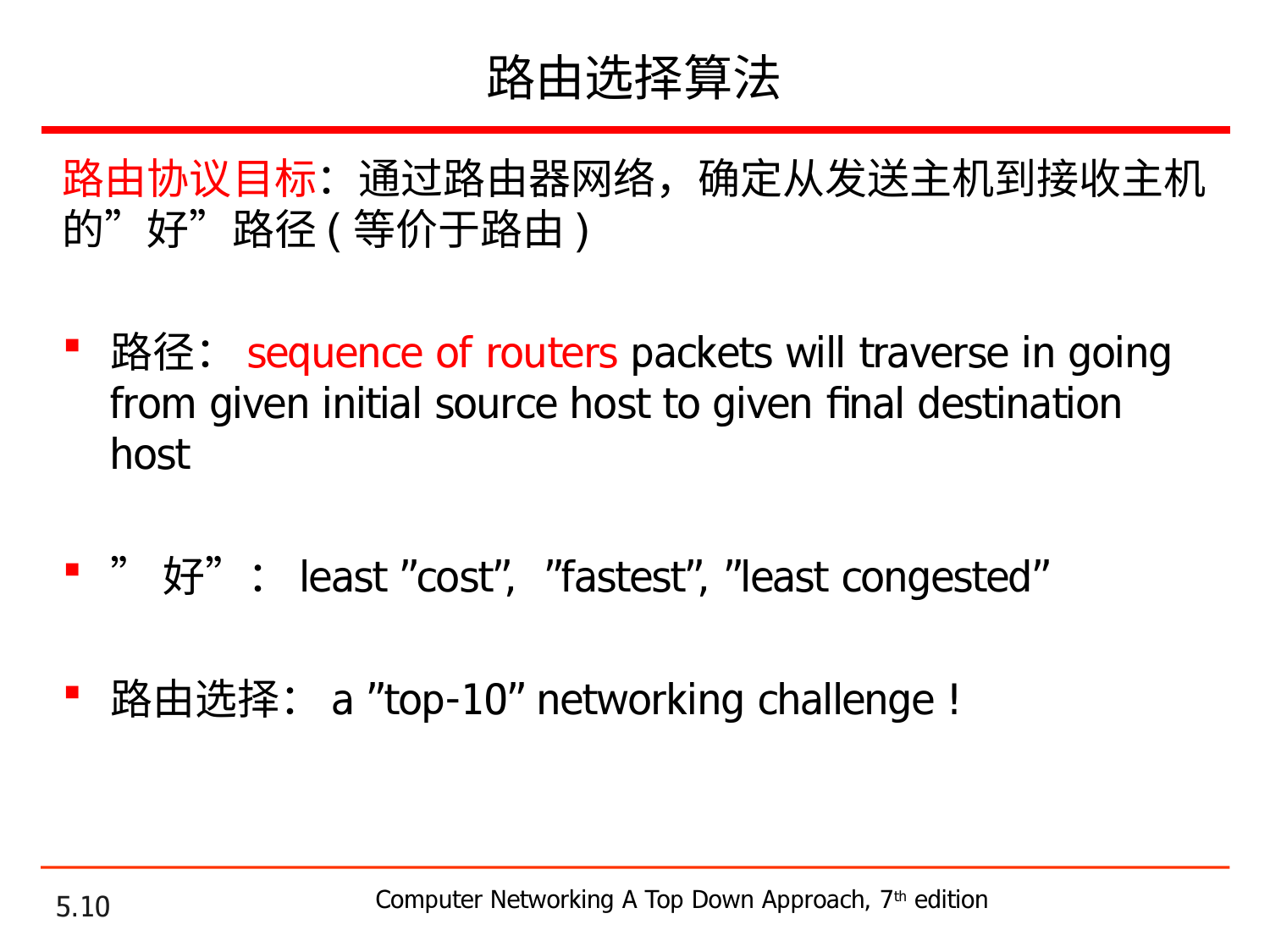

# 路由选择算法
路由协议目标：通过路由器网络，确定从发送主机到接收主机的”好”路径(等价于路由)

路径：sequence of routers packets will traverse in going from given initial source host to given final destination host

”好”：least ”cost”,  ”fastest”, ”least congested”

路由选择：a ”top-10” networking challenge !